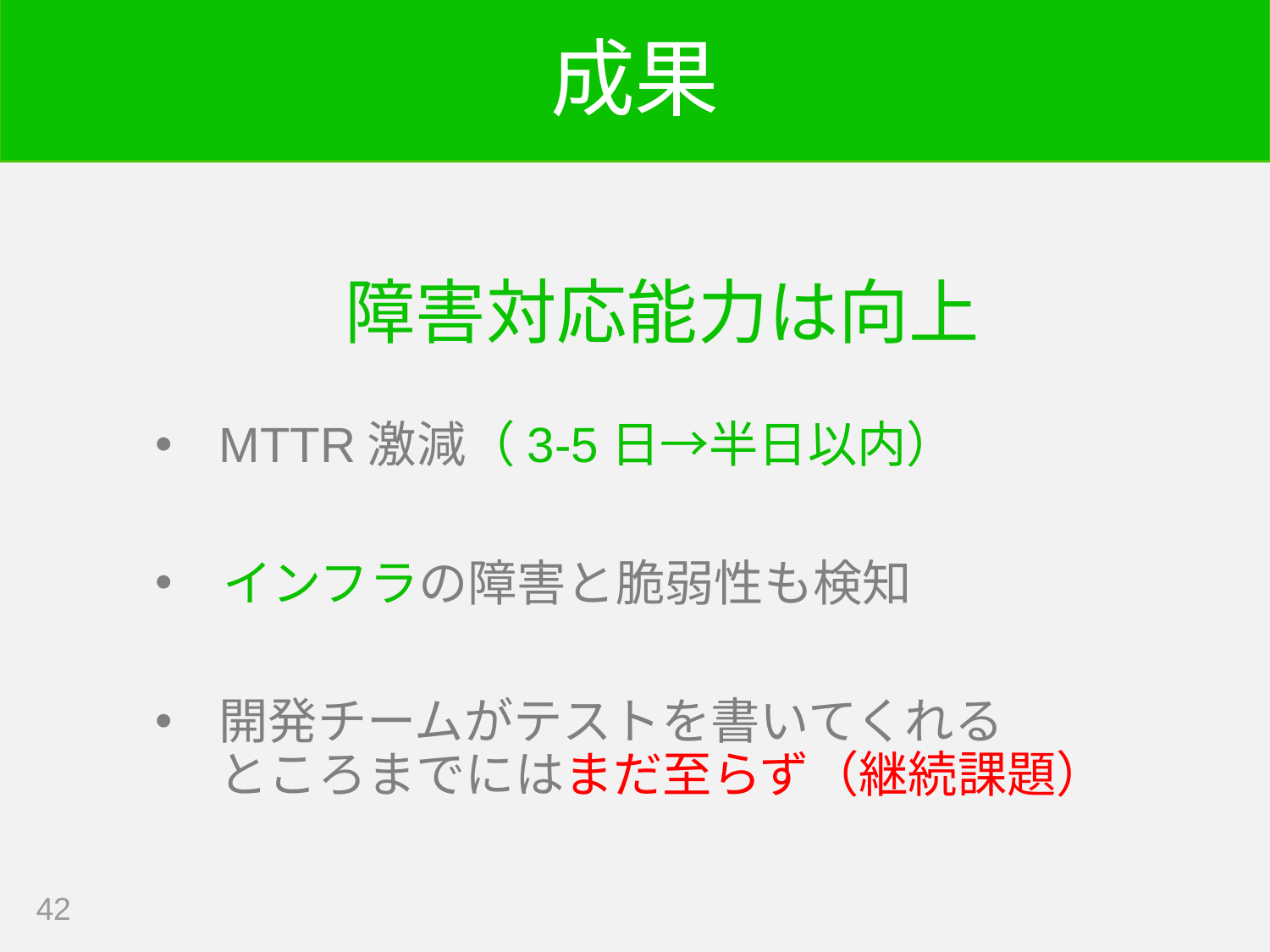

# 成果
障害対応能力は向上

MTTR激減（3-5日→半日以内）

 インフラの障害と脆弱性も検知

開発チームがテストを書いてくれる
ところまでにはまだ至らず（継続課題）
42